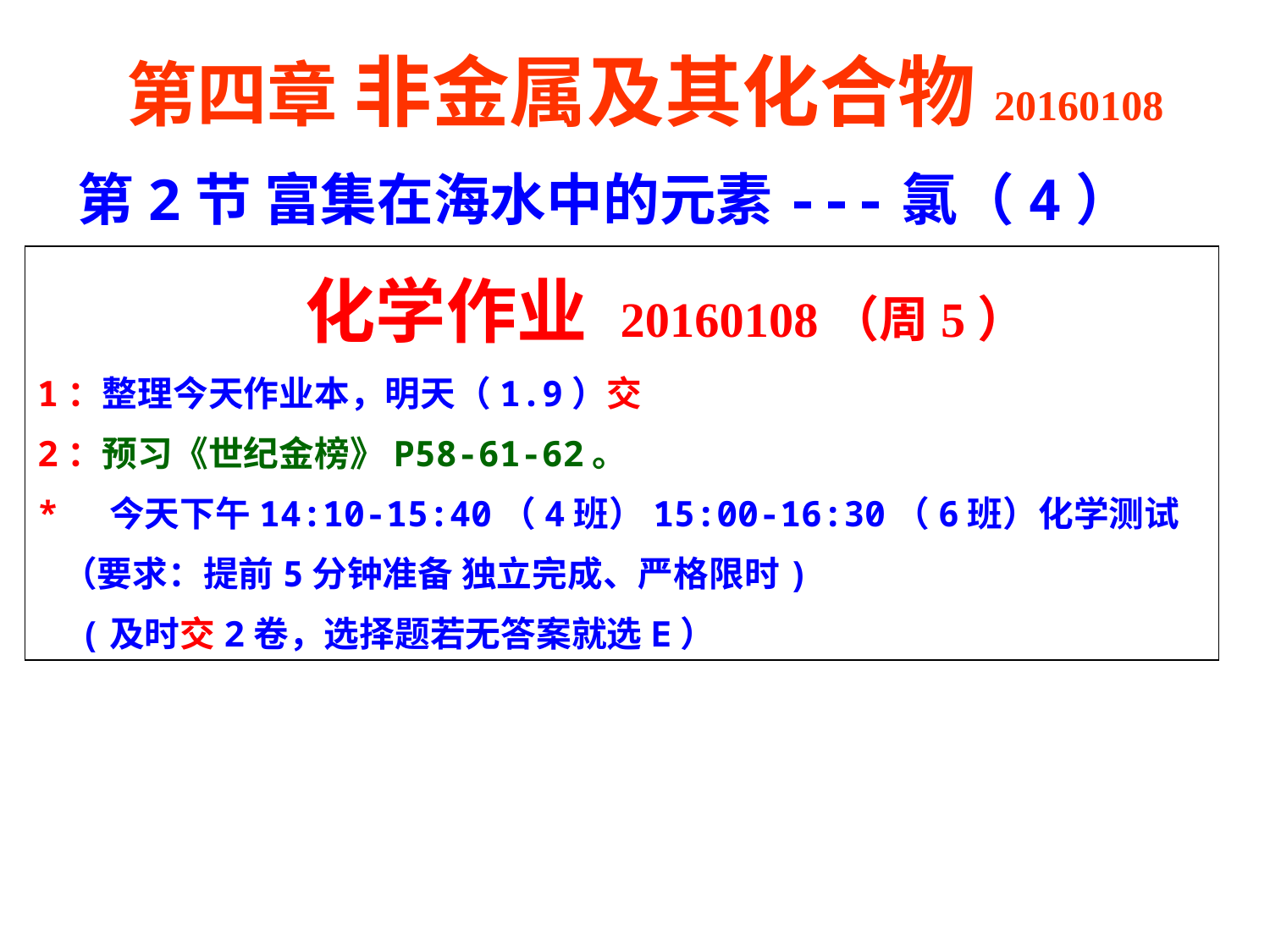

第四章 非金属及其化合物20160108
第2节 富集在海水中的元素---氯（4）
             化学作业 20160108（周5）
1：整理今天作业本，明天（1.9）交
2：预习《世纪金榜》P58-61-62。
*  今天下午14:10-15:40（4班）15:00-16:30（6班）化学测试
  （要求：提前5分钟准备 独立完成、严格限时)
  (及时交2卷，选择题若无答案就选E）